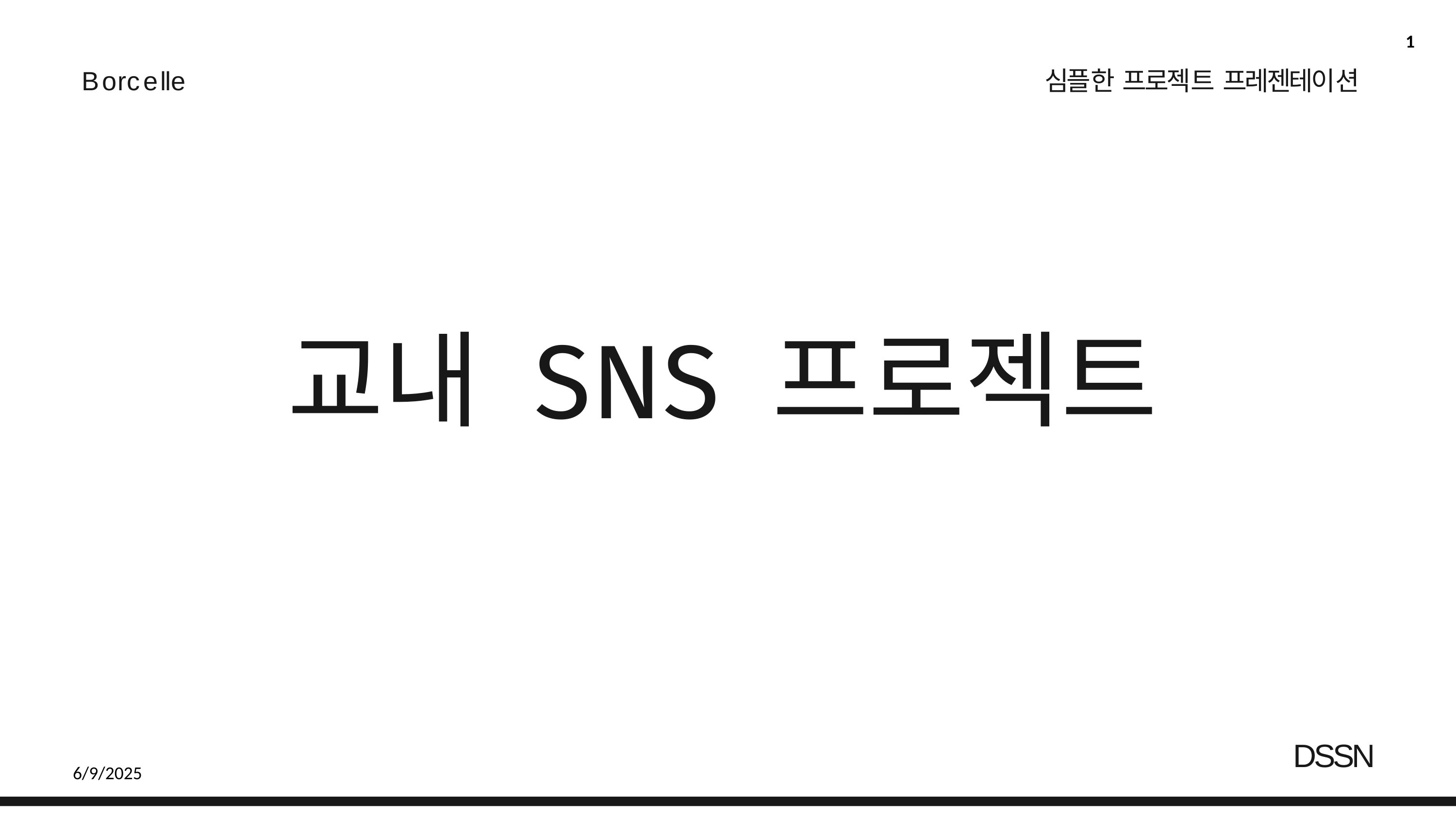

1
Borcelle
심플한 프로젝트 프레젠테이션
# 교내 SNS 프로젝트
DSSN
6/9/2025